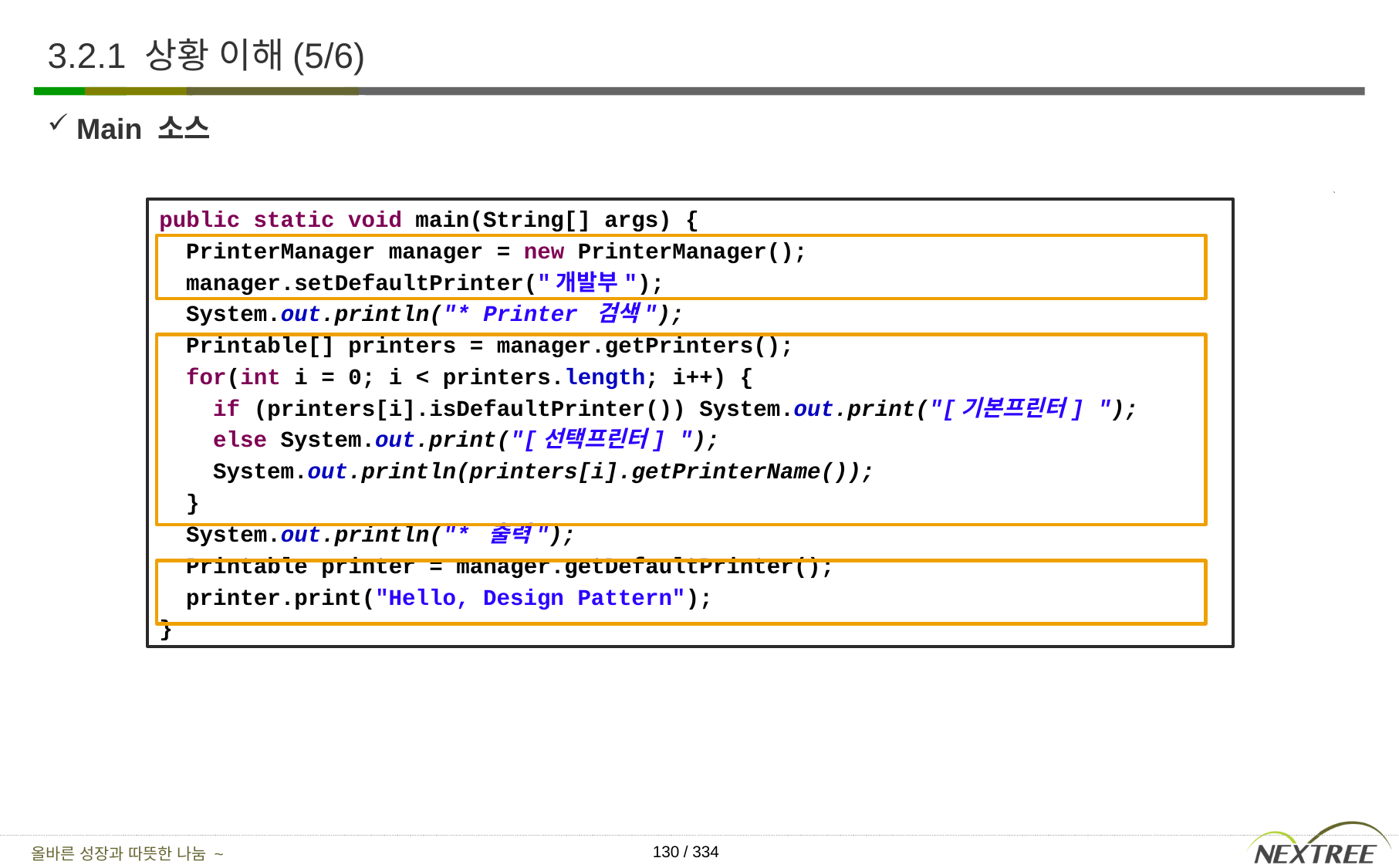

# 3.2.1 상황 이해(5/6)
Main 소스
public static void main(String[] args) {
  PrinterManager manager = new PrinterManager();
  manager.setDefaultPrinter("개발부");
  System.out.println("* Printer 검색");
  Printable[] printers = manager.getPrinters();
  for(int i = 0; i < printers.length; i++) {
    if (printers[i].isDefaultPrinter()) System.out.print("[기본프린터] ");
    else System.out.print("[선택프린터] ");
    System.out.println(printers[i].getPrinterName());
  }
  System.out.println("* 출력");
  Printable printer = manager.getDefaultPrinter();
  printer.print("Hello, Design Pattern");
}